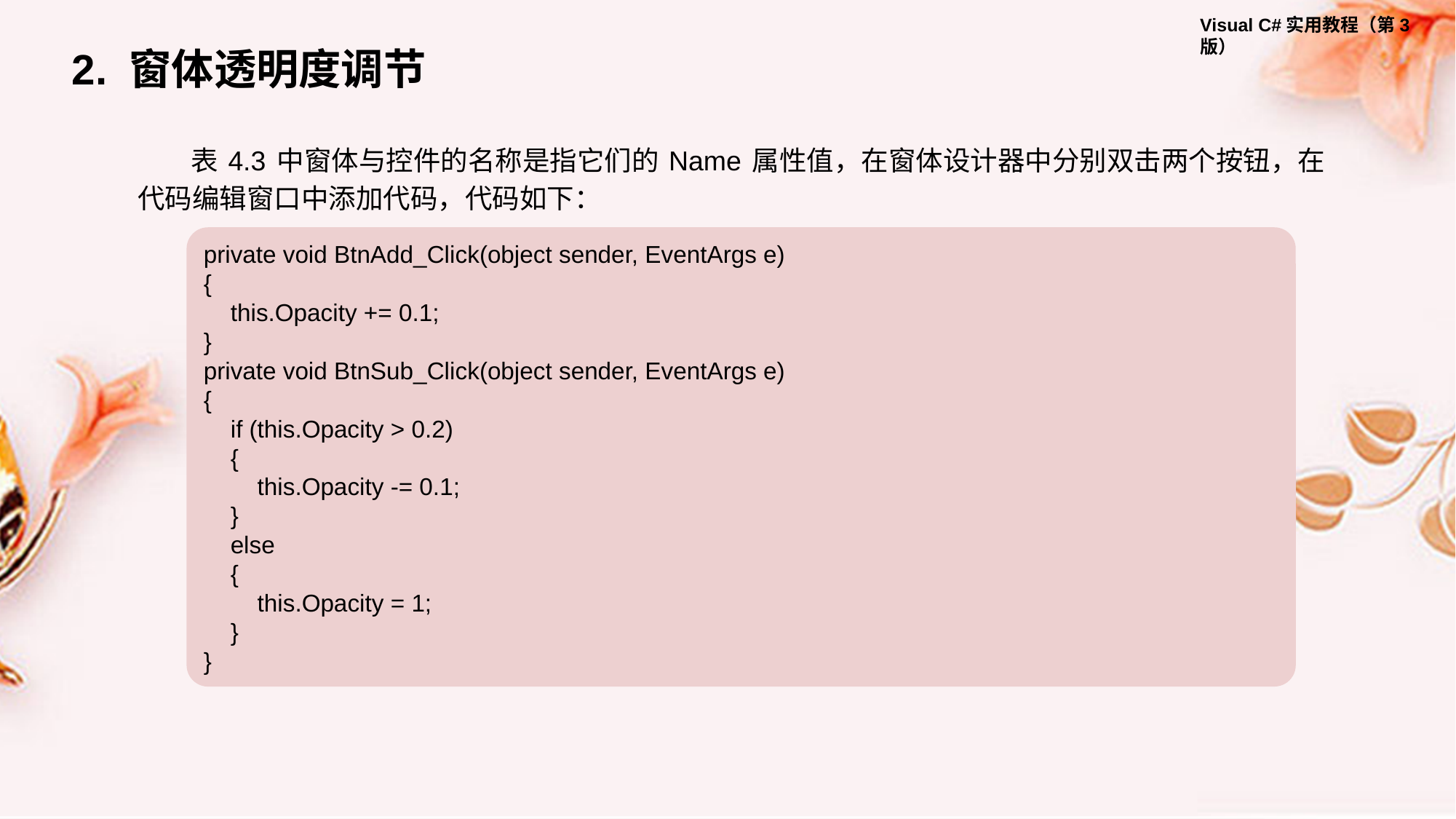

2. 窗体透明度调节
表 4.3 中窗体与控件的名称是指它们的 Name 属性值，在窗体设计器中分别双击两个按钮，在代码编辑窗口中添加代码，代码如下：
private void BtnAdd_Click(object sender, EventArgs e)
{
    this.Opacity += 0.1;
}
private void BtnSub_Click(object sender, EventArgs e)
{
    if (this.Opacity > 0.2)
    {
        this.Opacity -= 0.1;
    }
    else
    {
        this.Opacity = 1;
    }
}